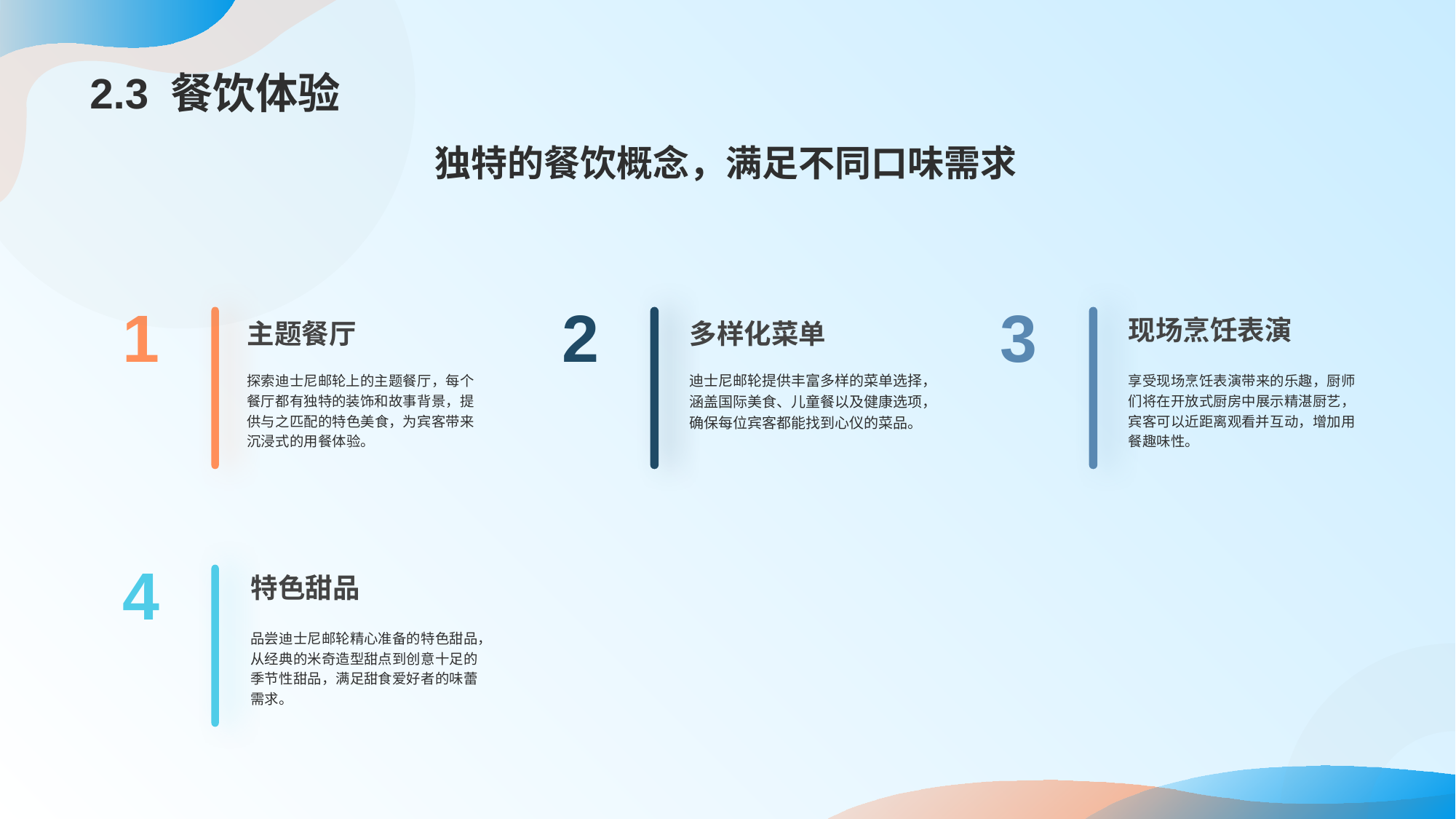

现场烹饪表演
3
享受现场烹饪表演带来的乐趣，厨师们将在开放式厨房中展示精湛厨艺，宾客可以近距离观看并互动，增加用餐趣味性。

主题餐厅
1
探索迪士尼邮轮上的主题餐厅，每个餐厅都有独特的装饰和故事背景，提供与之匹配的特色美食，为宾客带来沉浸式的用餐体验。

多样化菜单
2
迪士尼邮轮提供丰富多样的菜单选择，涵盖国际美食、儿童餐以及健康选项，确保每位宾客都能找到心仪的菜品。

特色甜品
4
品尝迪士尼邮轮精心准备的特色甜品，从经典的米奇造型甜点到创意十足的季节性甜品，满足甜食爱好者的味蕾需求。

独特的餐饮概念，满足不同口味需求
# 2.3 餐饮体验